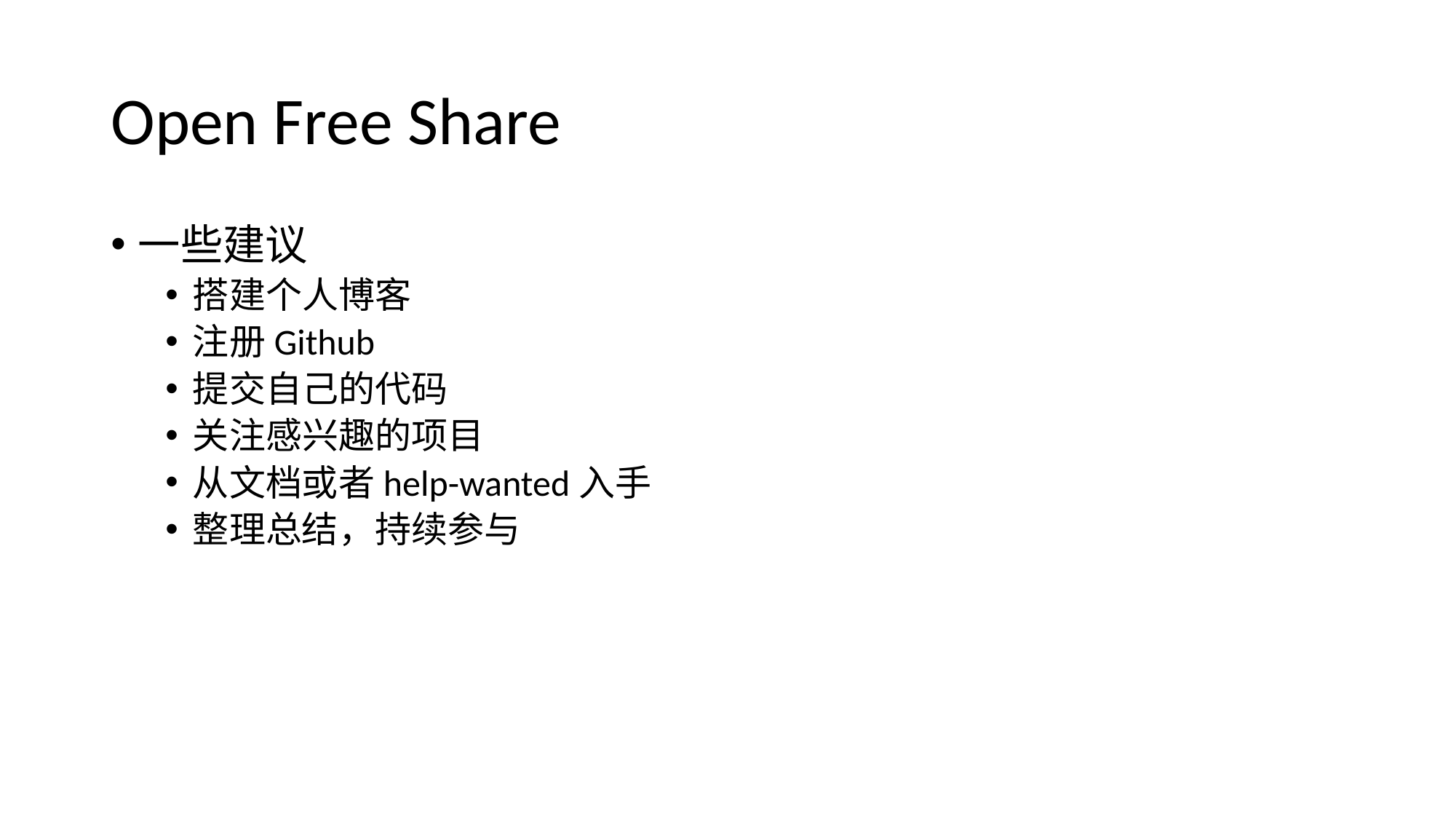

# Open Free Share
一些建议
搭建个人博客
注册Github
提交自己的代码
关注感兴趣的项目
从文档或者help-wanted入手
整理总结，持续参与